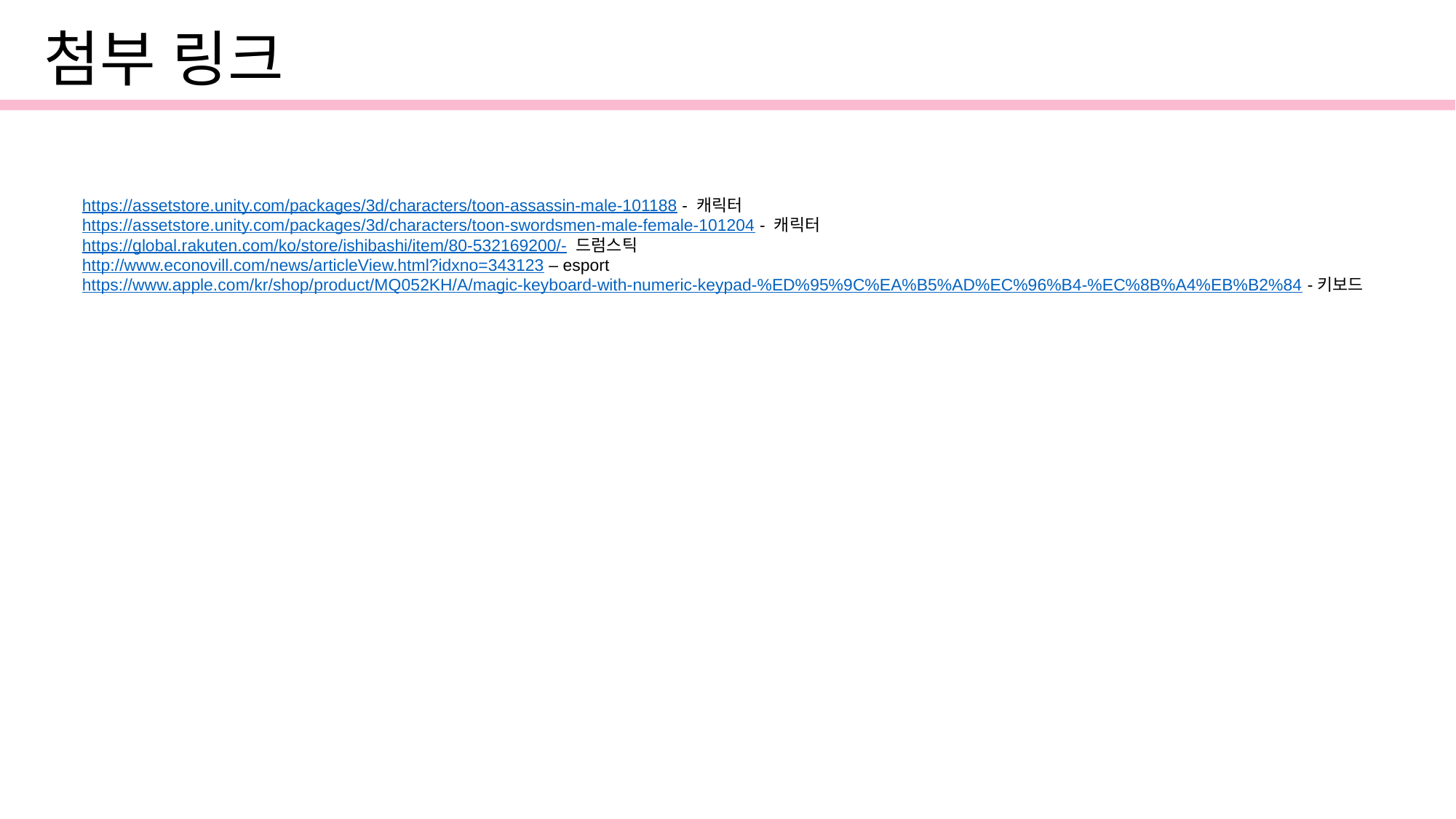

첨부 링크

https://assetstore.unity.com/packages/3d/characters/toon-assassin-male-101188 - 캐릭터
https://assetstore.unity.com/packages/3d/characters/toon-swordsmen-male-female-101204 - 캐릭터
https://global.rakuten.com/ko/store/ishibashi/item/80-532169200/- 드럼스틱
http://www.econovill.com/news/articleView.html?idxno=343123 – esport
https://www.apple.com/kr/shop/product/MQ052KH/A/magic-keyboard-with-numeric-keypad-%ED%95%9C%EA%B5%AD%EC%96%B4-%EC%8B%A4%EB%B2%84 -키보드